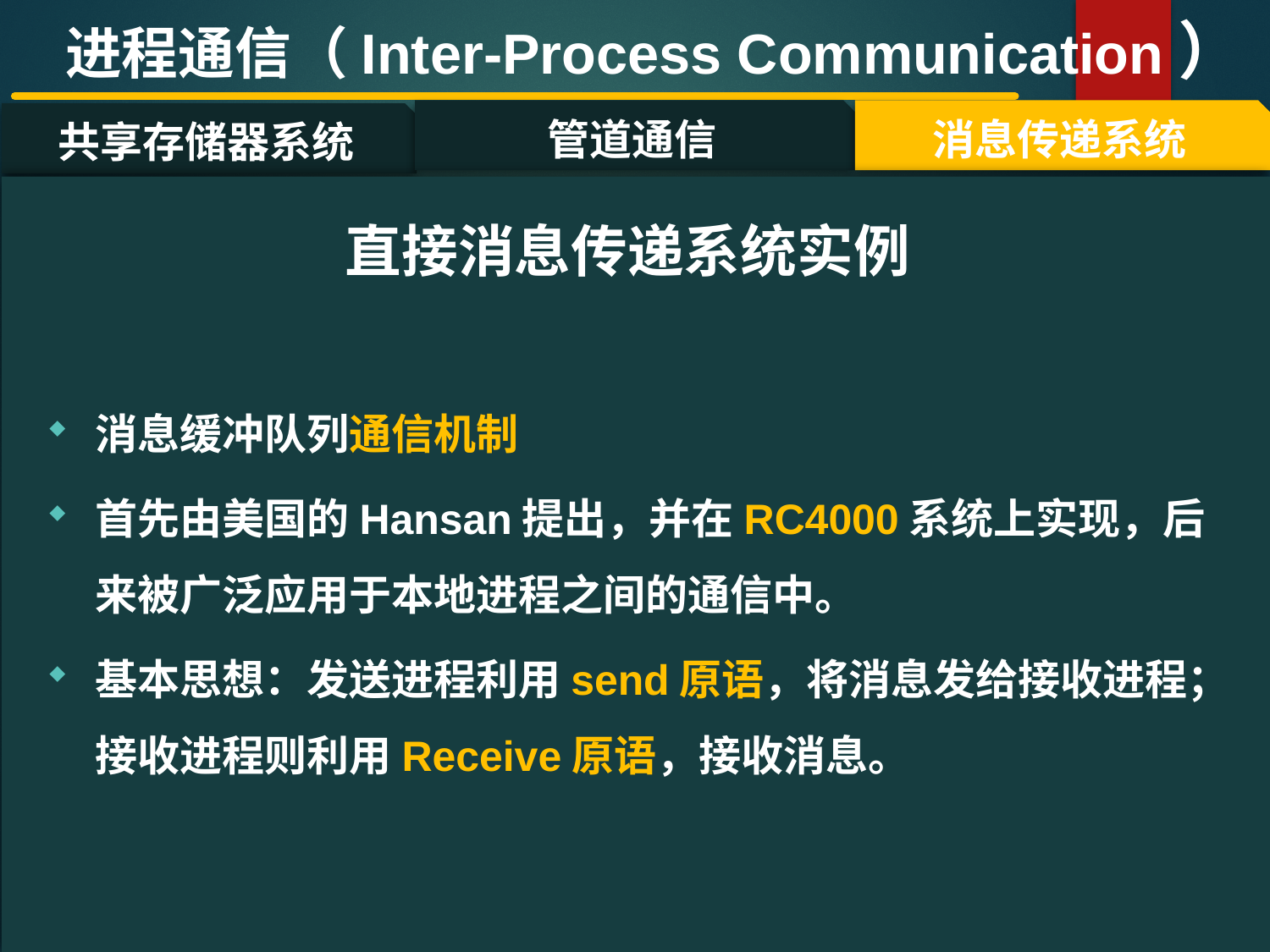

进程通信（Inter-Process Communication）
管道通信
消息传递系统
共享存储器系统
#
直接消息传递系统实例
消息缓冲队列通信机制
首先由美国的Hansan提出，并在RC4000系统上实现，后来被广泛应用于本地进程之间的通信中。
基本思想：发送进程利用send原语，将消息发给接收进程；接收进程则利用Receive原语，接收消息。